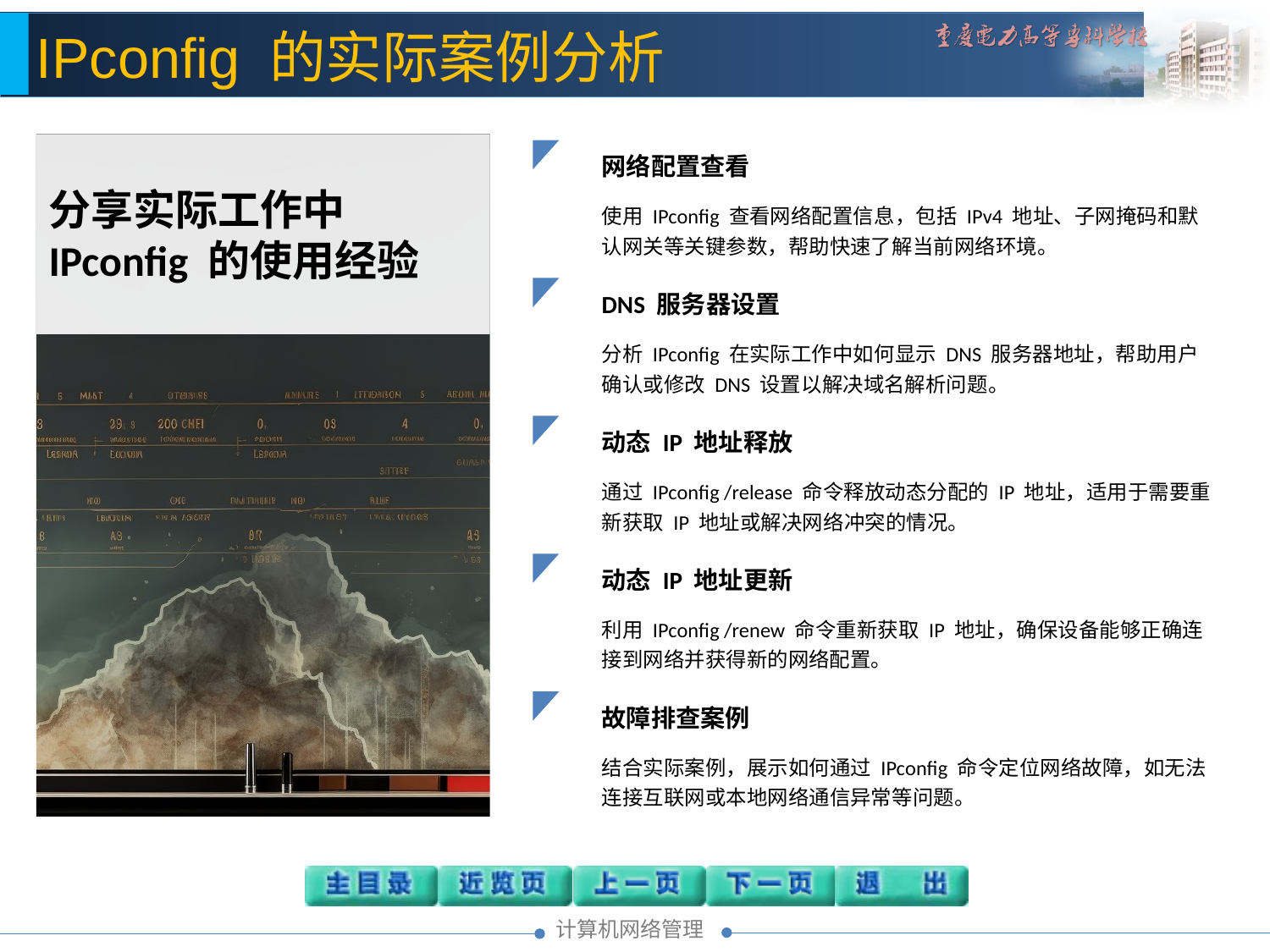

IPconfig 的实际案例分析

分享实际工作中 IPconfig 的使用经验
网络配置查看

使用 IPconfig 查看网络配置信息，包括 IPv4 地址、子网掩码和默认网关等关键参数，帮助快速了解当前网络环境。
DNS 服务器设置

分析 IPconfig 在实际工作中如何显示 DNS 服务器地址，帮助用户确认或修改 DNS 设置以解决域名解析问题。
动态 IP 地址释放

通过 IPconfig /release 命令释放动态分配的 IP 地址，适用于需要重新获取 IP 地址或解决网络冲突的情况。
动态 IP 地址更新

利用 IPconfig /renew 命令重新获取 IP 地址，确保设备能够正确连接到网络并获得新的网络配置。
故障排查案例

结合实际案例，展示如何通过 IPconfig 命令定位网络故障，如无法连接互联网或本地网络通信异常等问题。